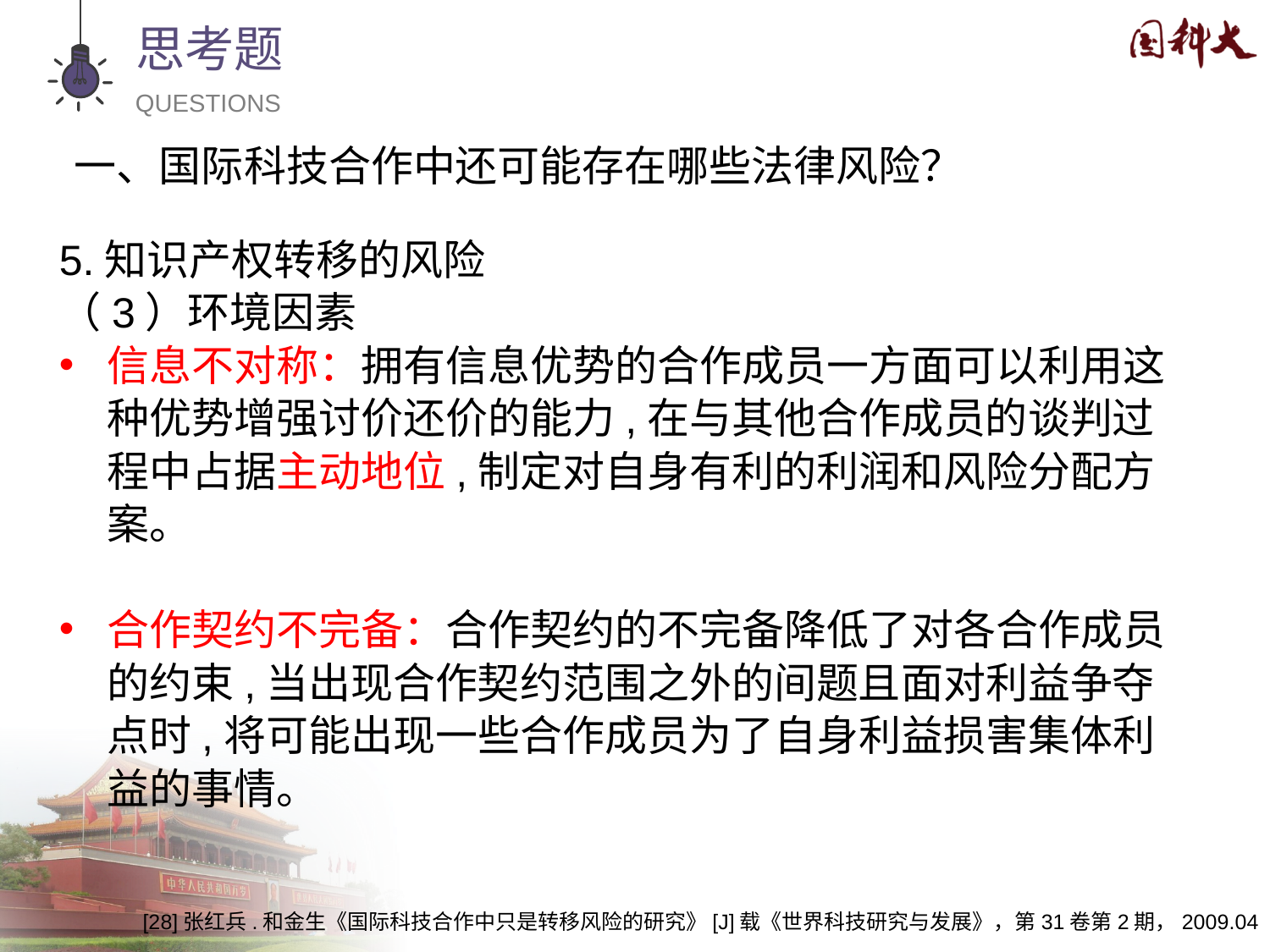

思考题
QUESTIONS
一、国际科技合作中还可能存在哪些法律风险？
5.知识产权转移的风险
（3）环境因素
信息不对称：拥有信息优势的合作成员一方面可以利用这种优势增强讨价还价的能力,在与其他合作成员的谈判过程中占据主动地位,制定对自身有利的利润和风险分配方案。

合作契约不完备：合作契约的不完备降低了对各合作成员的约束,当出现合作契约范围之外的间题且面对利益争夺点时,将可能出现一些合作成员为了自身利益损害集体利益的事情。

[28]张红兵.和金生《国际科技合作中只是转移风险的研究》[J]载《世界科技研究与发展》，第31卷第2期，2009.04